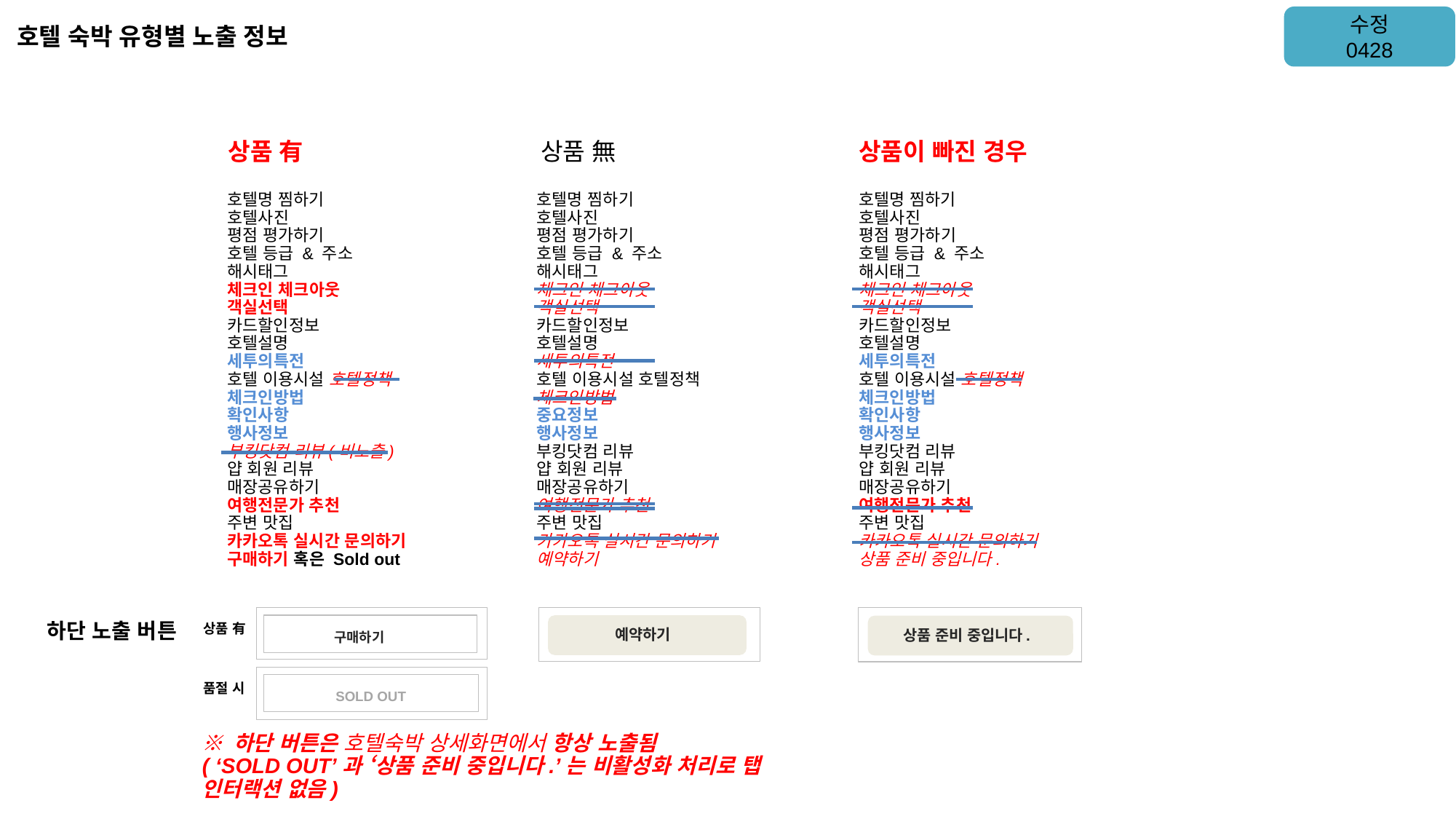

수정
0428
호텔 숙박 유형별 노출 정보

공유

상품 有
상품 無
상품이 빠진 경우
호텔명 찜하기
호텔사진
평점 평가하기
호텔 등급 & 주소
해시태그
체크인 체크아웃
객실선택
카드할인정보
호텔설명
세투의특전
호텔 이용시설 호텔정책
체크인방법
확인사항
행사정보
부킹닷컴 리뷰(비노출)
얍 회원 리뷰
매장공유하기
여행전문가 추천
주변 맛집
카카오톡 실시간 문의하기
구매하기 혹은 Sold out
호텔명 찜하기
호텔사진
평점 평가하기
호텔 등급 & 주소
해시태그
체크인 체크아웃
객실선택
카드할인정보
호텔설명
세투의특전
호텔 이용시설 호텔정책
체크인방법
중요정보
행사정보
부킹닷컴 리뷰
얍 회원 리뷰
매장공유하기
여행전문가 추천
주변 맛집
카카오톡 실시간 문의하기
예약하기

호텔명 찜하기
호텔사진
평점 평가하기
호텔 등급 & 주소
해시태그
체크인 체크아웃
객실선택
카드할인정보
호텔설명
세투의특전
호텔 이용시설 호텔정책
체크인방법
확인사항
행사정보
부킹닷컴 리뷰
얍 회원 리뷰
매장공유하기
여행전문가 추천
주변 맛집
카카오톡 실시간 문의하기
상품 준비 중입니다.

예약하기

상품 준비 중입니다.
하단 노출 버튼
구매하기

상품 有

SOLD OUT

품절 시
※ 하단 버튼은 호텔숙박 상세화면에서 항상 노출됨
( ‘SOLD OUT’과 ‘상품 준비 중입니다.’는 비활성화 처리로 탭 인터랙션 없음)